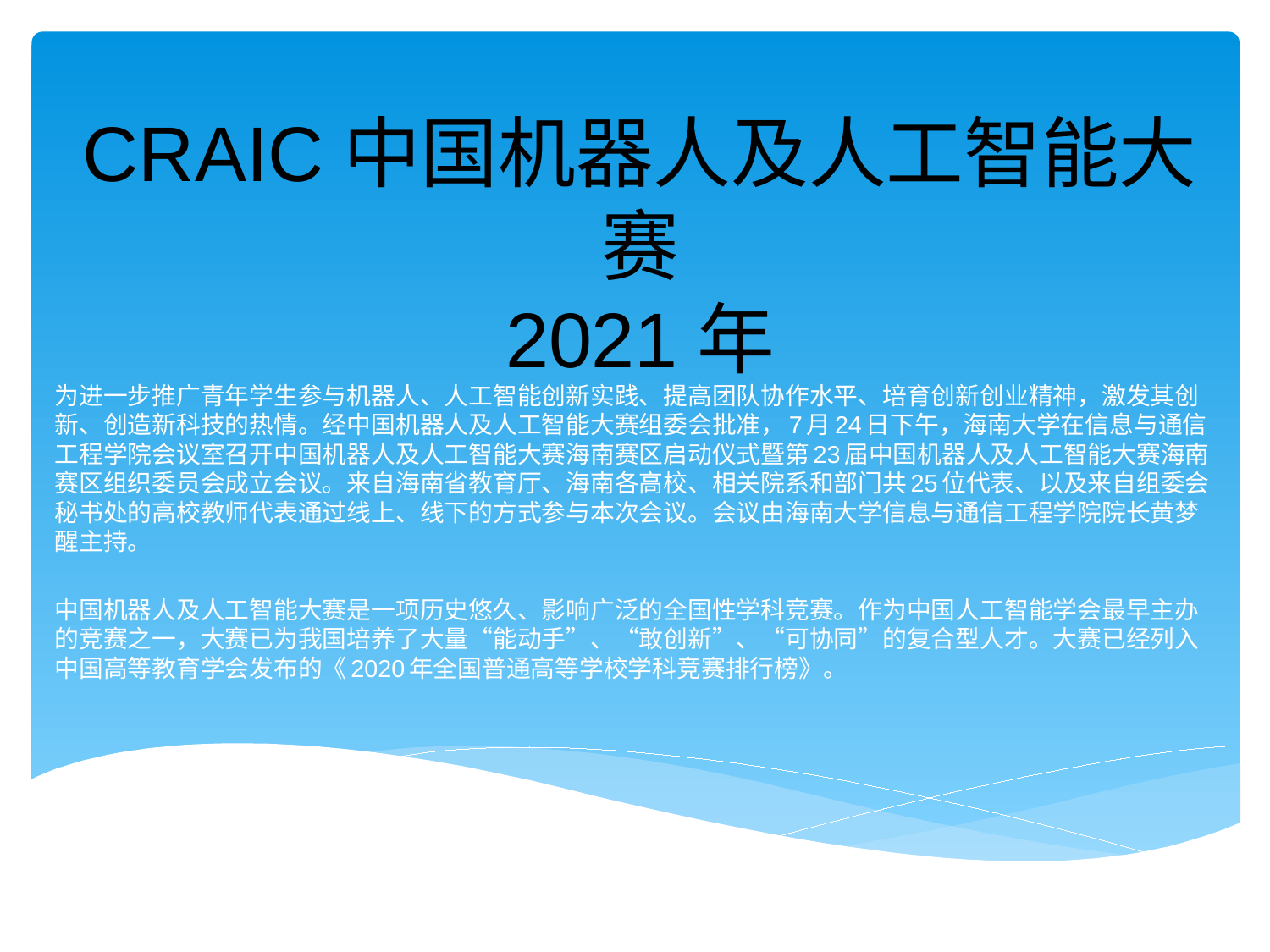

# CRAIC中国机器人及人工智能大赛 2021年
为进一步推广青年学生参与机器人、人工智能创新实践、提高团队协作水平、培育创新创业精神，激发其创新、创造新科技的热情。经中国机器人及人工智能大赛组委会批准，7月24日下午，海南大学在信息与通信工程学院会议室召开中国机器人及人工智能大赛海南赛区启动仪式暨第23届中国机器人及人工智能大赛海南赛区组织委员会成立会议。来自海南省教育厅、海南各高校、相关院系和部门共25位代表、以及来自组委会秘书处的高校教师代表通过线上、线下的方式参与本次会议。会议由海南大学信息与通信工程学院院长黄梦醒主持。

中国机器人及人工智能大赛是一项历史悠久、影响广泛的全国性学科竞赛。作为中国人工智能学会最早主办的竞赛之一，大赛已为我国培养了大量“能动手”、“敢创新”、“可协同”的复合型人才。大赛已经列入中国高等教育学会发布的《2020年全国普通高等学校学科竞赛排行榜》。